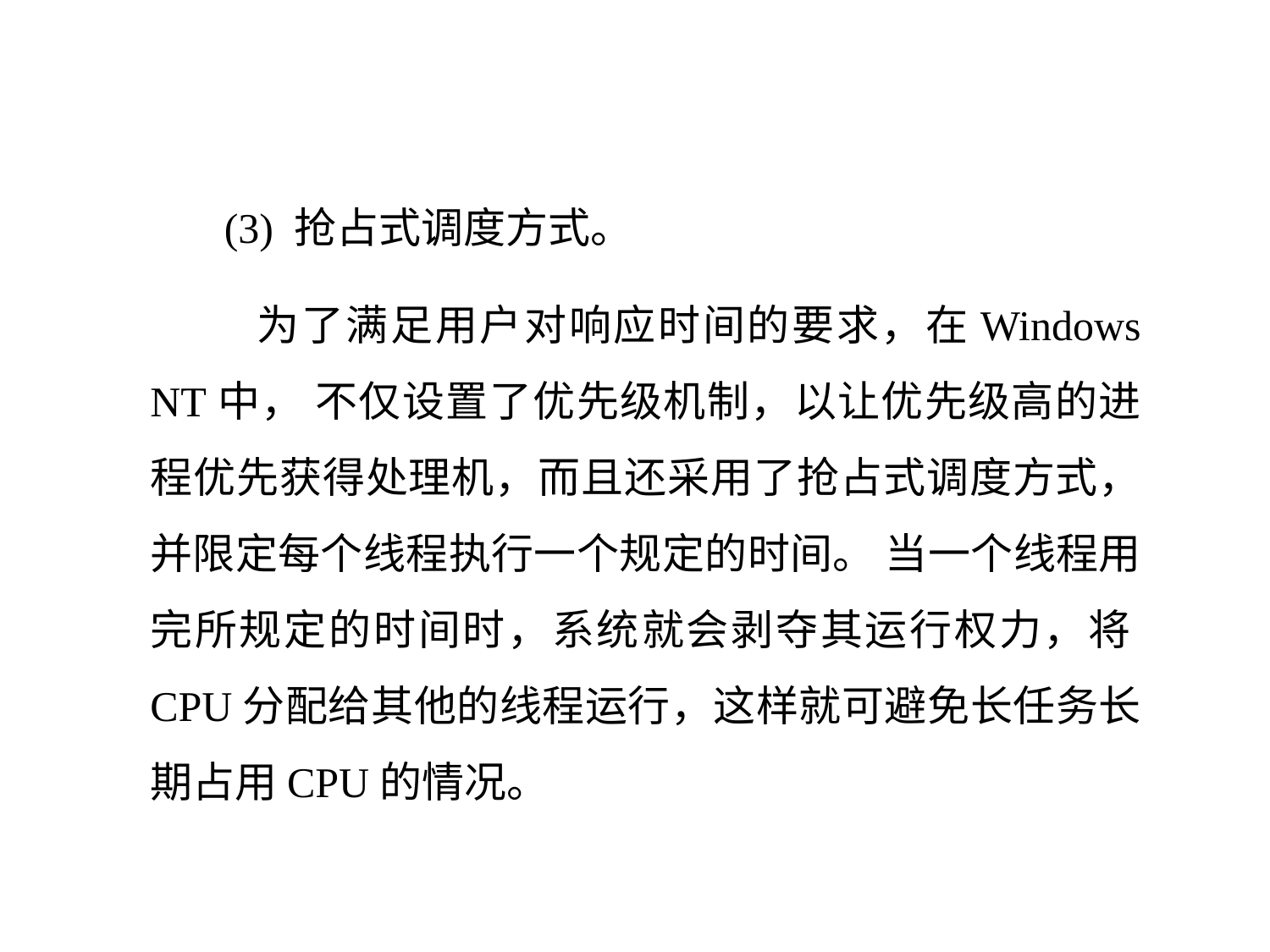

(3) 抢占式调度方式。
        为了满足用户对响应时间的要求，在Windows NT中， 不仅设置了优先级机制，以让优先级高的进程优先获得处理机，而且还采用了抢占式调度方式，并限定每个线程执行一个规定的时间。 当一个线程用完所规定的时间时，系统就会剥夺其运行权力，将CPU分配给其他的线程运行，这样就可避免长任务长期占用CPU的情况。